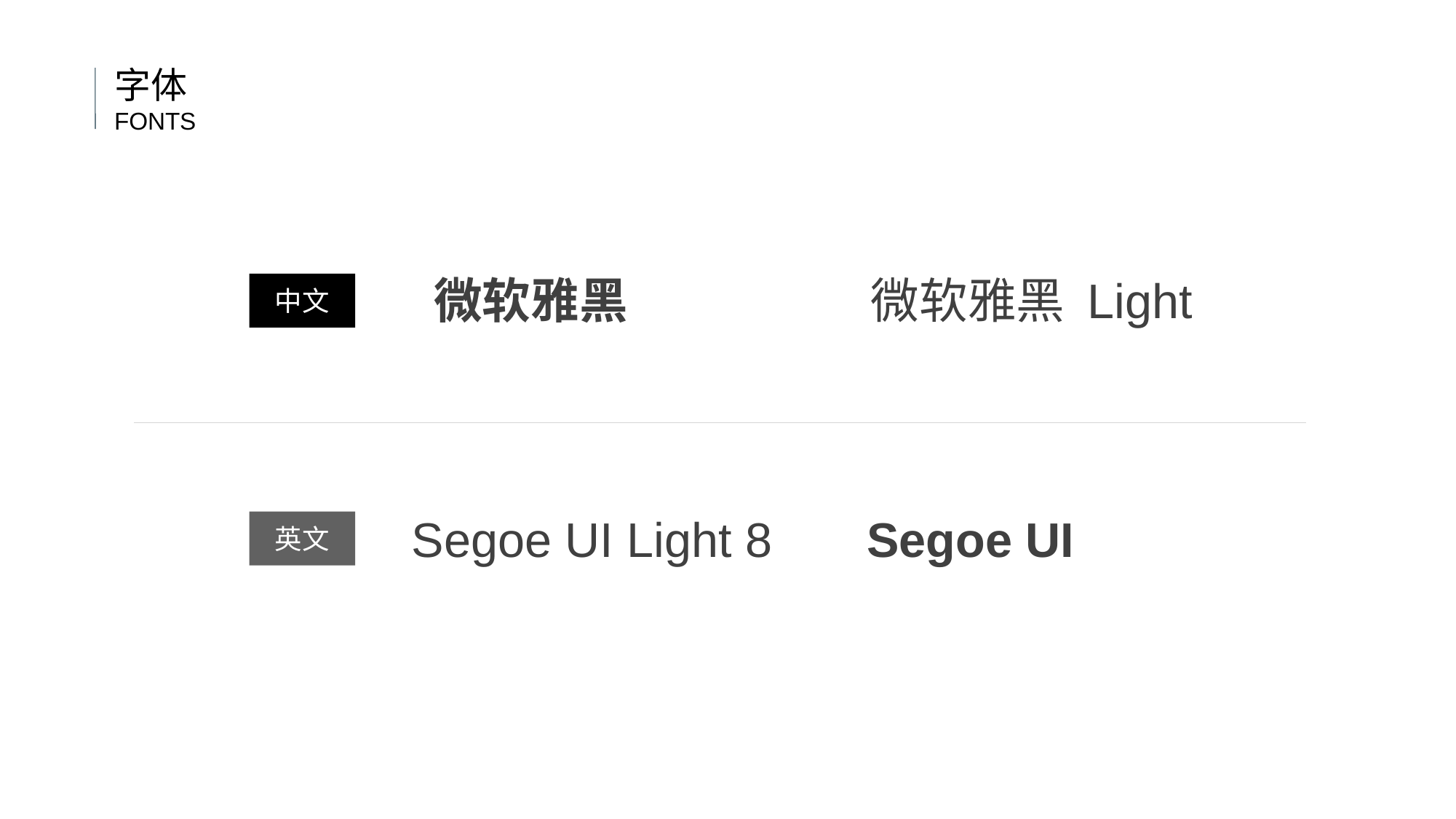

字体

FONTS
微软雅黑
微软雅黑 Light
中文

Segoe UI Light 8
Segoe UI
英文